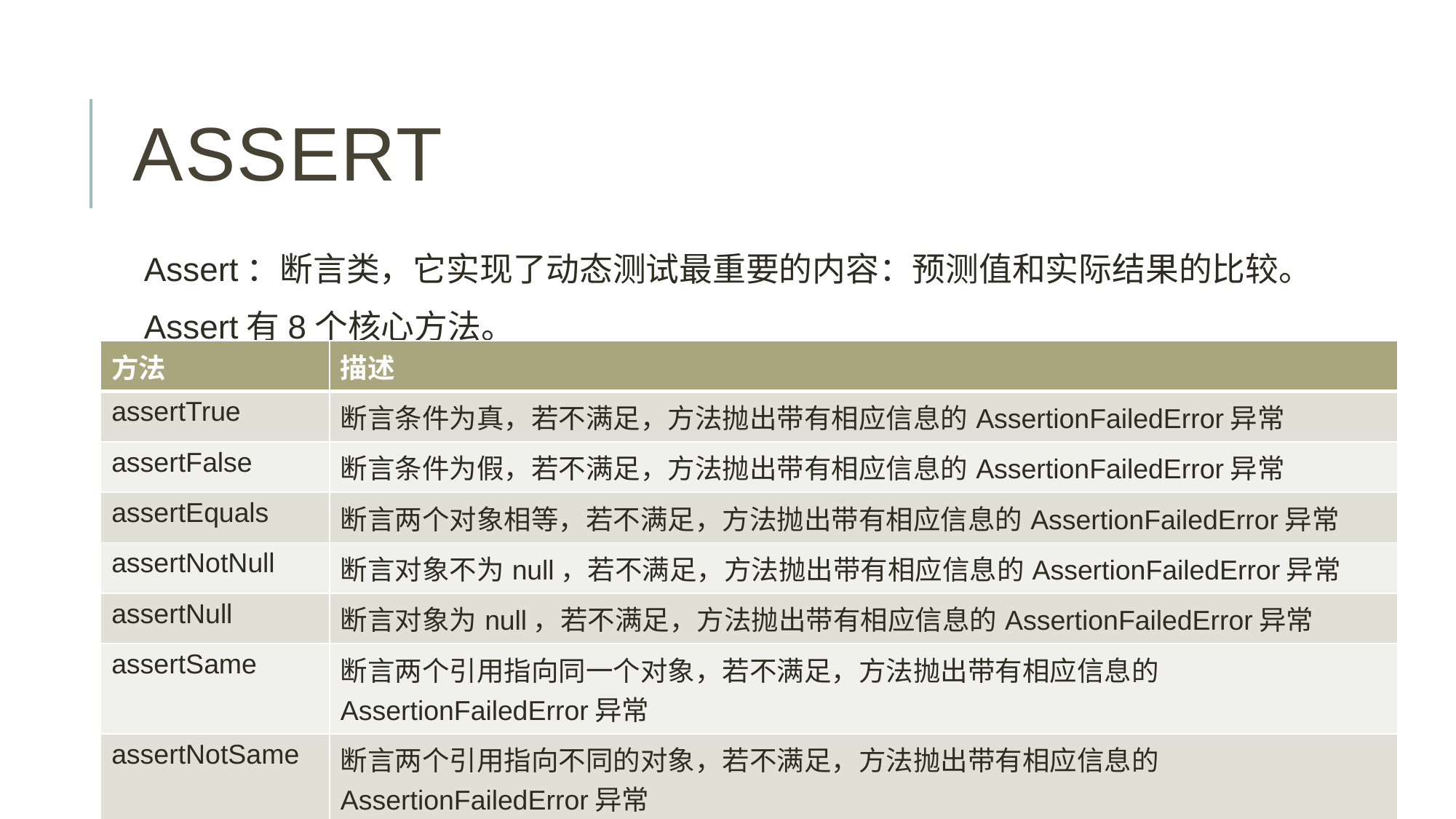

# Assert
Assert：断言类，它实现了动态测试最重要的内容：预测值和实际结果的比较。
Assert有8个核心方法。
| 方法 | 描述 |
| --- | --- |
| assertTrue | 断言条件为真，若不满足，方法抛出带有相应信息的AssertionFailedError异常 |
| assertFalse | 断言条件为假，若不满足，方法抛出带有相应信息的AssertionFailedError异常 |
| assertEquals | 断言两个对象相等，若不满足，方法抛出带有相应信息的AssertionFailedError异常 |
| assertNotNull | 断言对象不为null，若不满足，方法抛出带有相应信息的AssertionFailedError异常 |
| assertNull | 断言对象为null，若不满足，方法抛出带有相应信息的AssertionFailedError异常 |
| assertSame | 断言两个引用指向同一个对象，若不满足，方法抛出带有相应信息的AssertionFailedError异常 |
| assertNotSame | 断言两个引用指向不同的对象，若不满足，方法抛出带有相应信息的AssertionFailedError异常 |
| fail | 强制测试失败 |